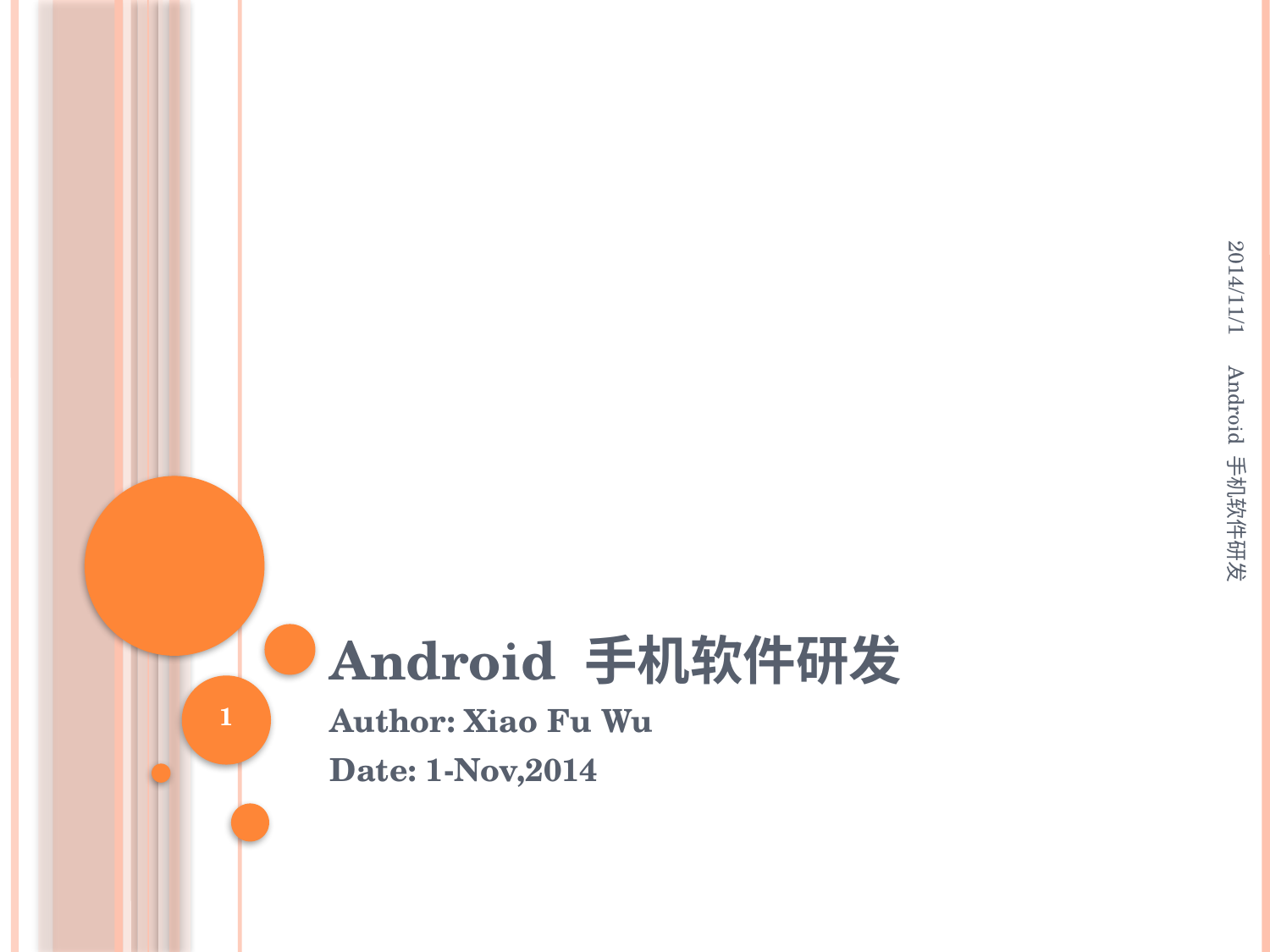

2014/11/1
# Android 手机软件研发
Android 手机软件研发
1
Author: Xiao Fu Wu
Date: 1-Nov,2014